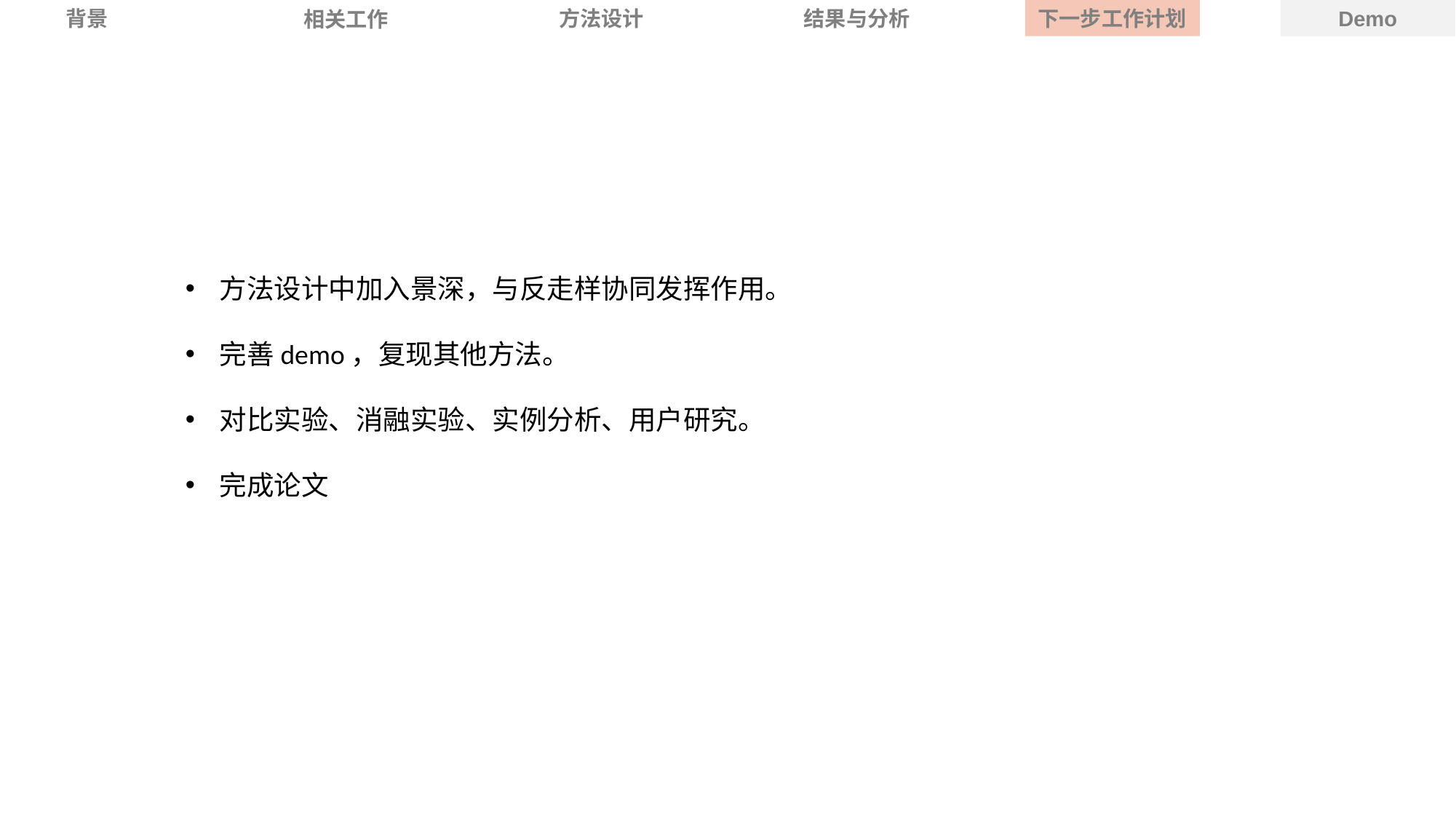

背景
方法设计
结果与分析
下一步工作计划
Demo
相关工作
方法设计中加入景深，与反走样协同发挥作用。
完善demo，复现其他方法。
对比实验、消融实验、实例分析、用户研究。
完成论文